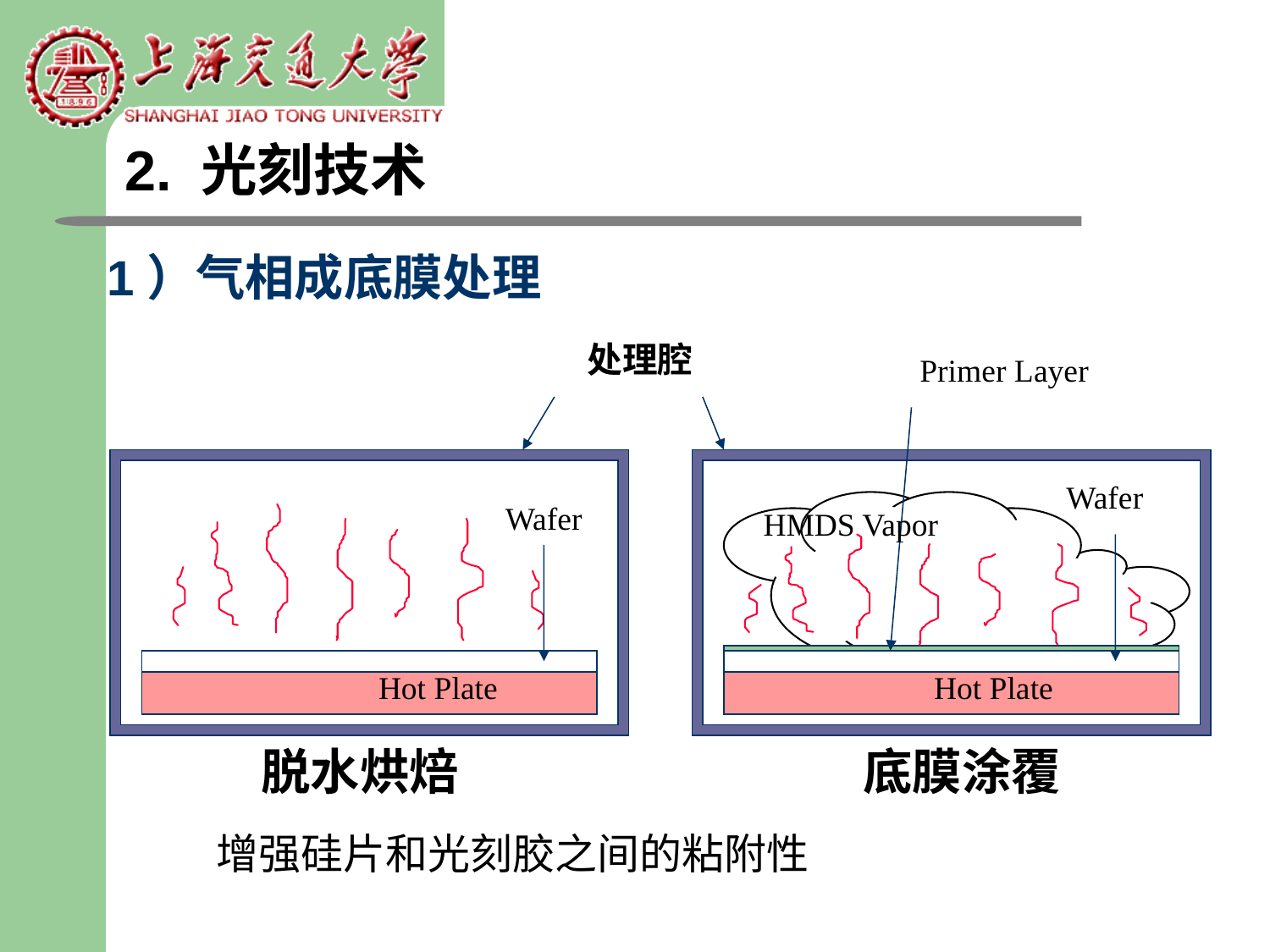

2. 光刻技术
1）气相成底膜处理
处理腔
Primer Layer

Wafer
Wafer

HMDS Vapor

Hot Plate
Hot Plate

脱水烘焙
底膜涂覆
增强硅片和光刻胶之间的粘附性